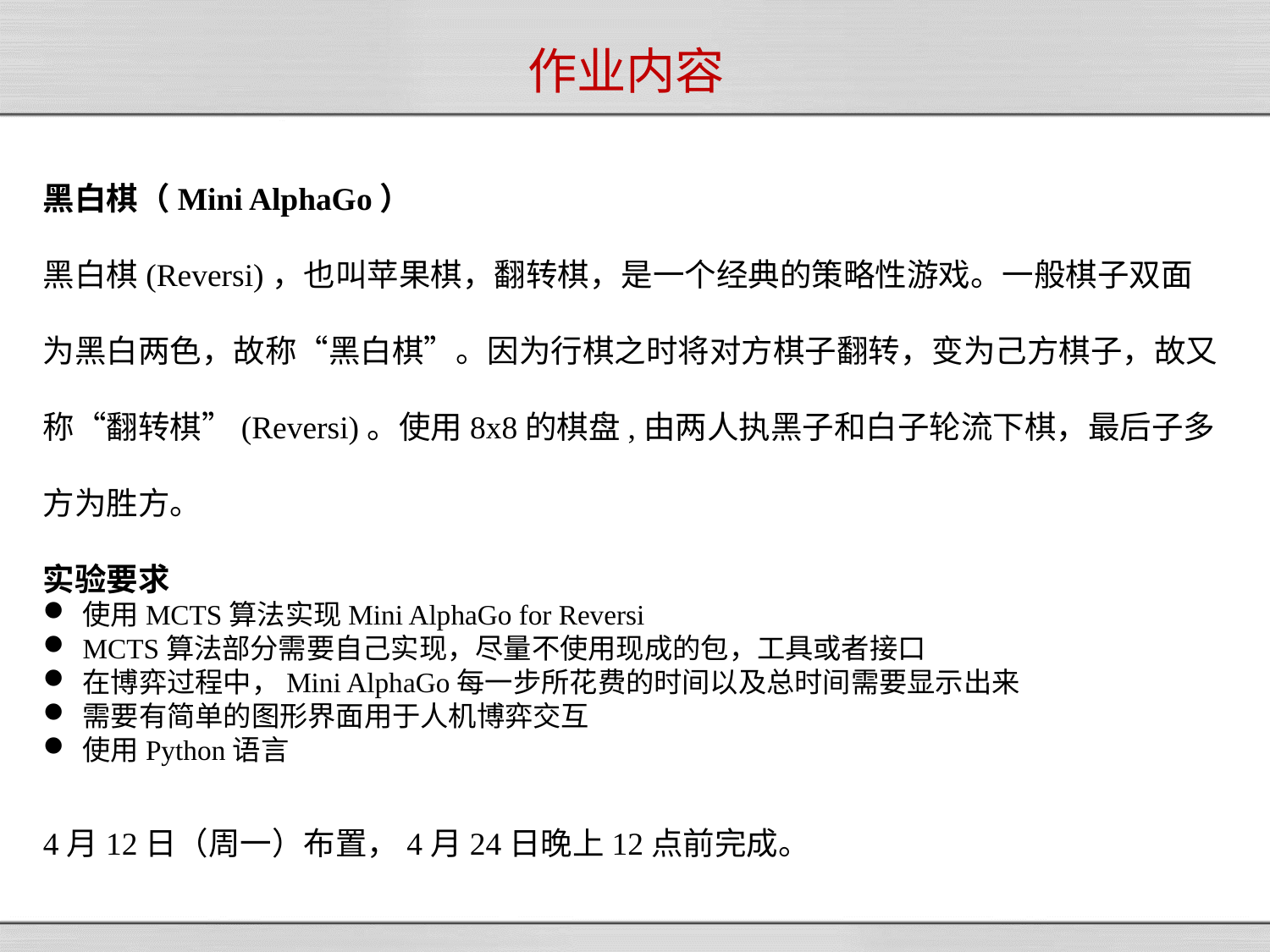

# 作业内容
黑白棋（Mini AlphaGo）
黑白棋(Reversi)，也叫苹果棋，翻转棋，是一个经典的策略性游戏。一般棋子双面为黑白两色，故称“黑白棋”。因为行棋之时将对方棋子翻转，变为己方棋子，故又称“翻转棋”(Reversi)。使用8x8的棋盘,由两人执黑子和白子轮流下棋，最后子多方为胜方。
实验要求
使用MCTS算法实现Mini AlphaGo for Reversi
MCTS算法部分需要自己实现，尽量不使用现成的包，工具或者接口
在博弈过程中，Mini AlphaGo每一步所花费的时间以及总时间需要显示出来
需要有简单的图形界面用于人机博弈交互
使用Python语言

4月12日（周一）布置，4月24日晚上12点前完成。